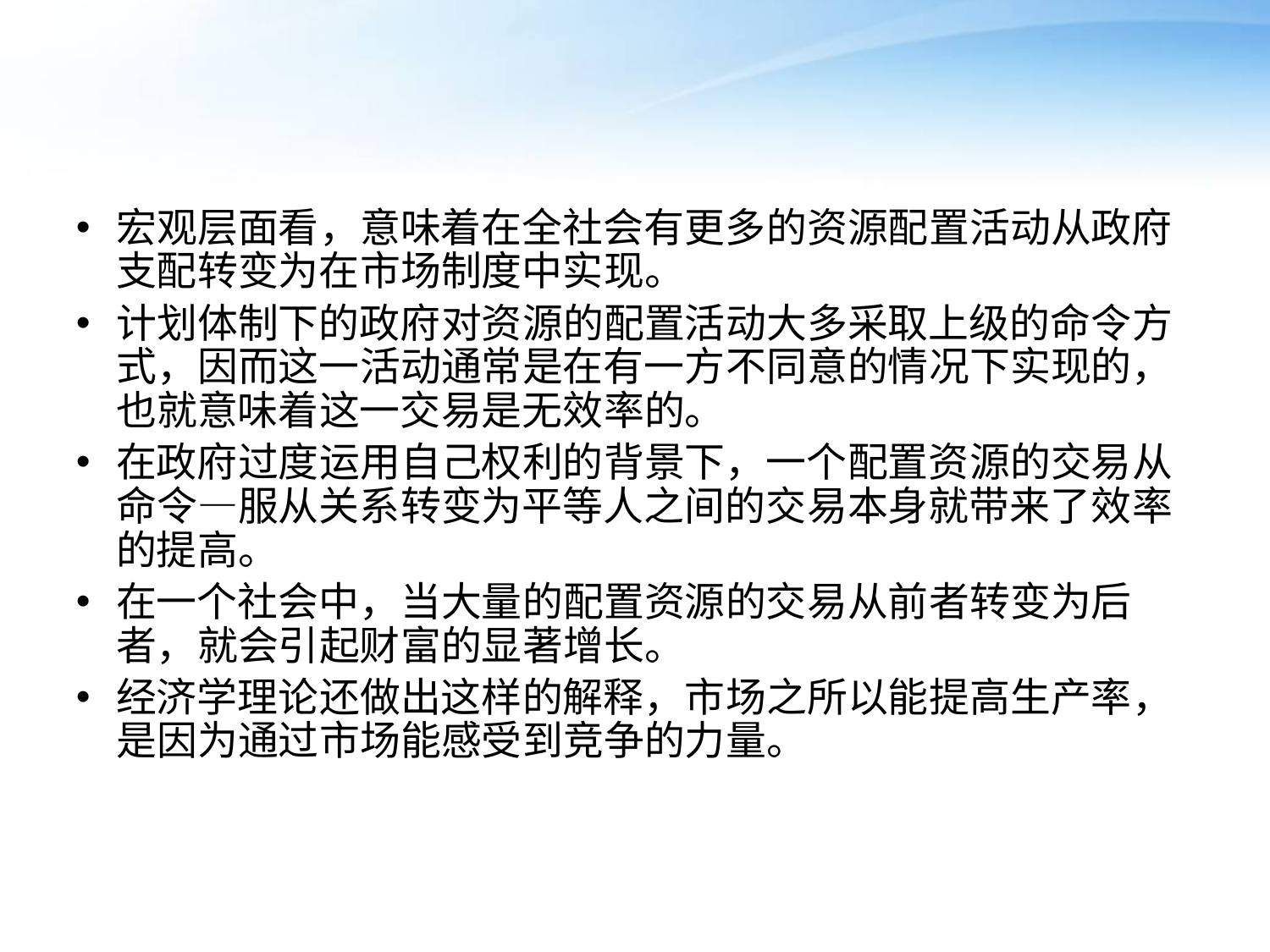

#
宏观层面看，意味着在全社会有更多的资源配置活动从政府支配转变为在市场制度中实现。
计划体制下的政府对资源的配置活动大多采取上级的命令方式，因而这一活动通常是在有一方不同意的情况下实现的，也就意味着这一交易是无效率的。
在政府过度运用自己权利的背景下，一个配置资源的交易从命令—服从关系转变为平等人之间的交易本身就带来了效率的提高。
在一个社会中，当大量的配置资源的交易从前者转变为后者，就会引起财富的显著增长。
经济学理论还做出这样的解释，市场之所以能提高生产率，是因为通过市场能感受到竞争的力量。